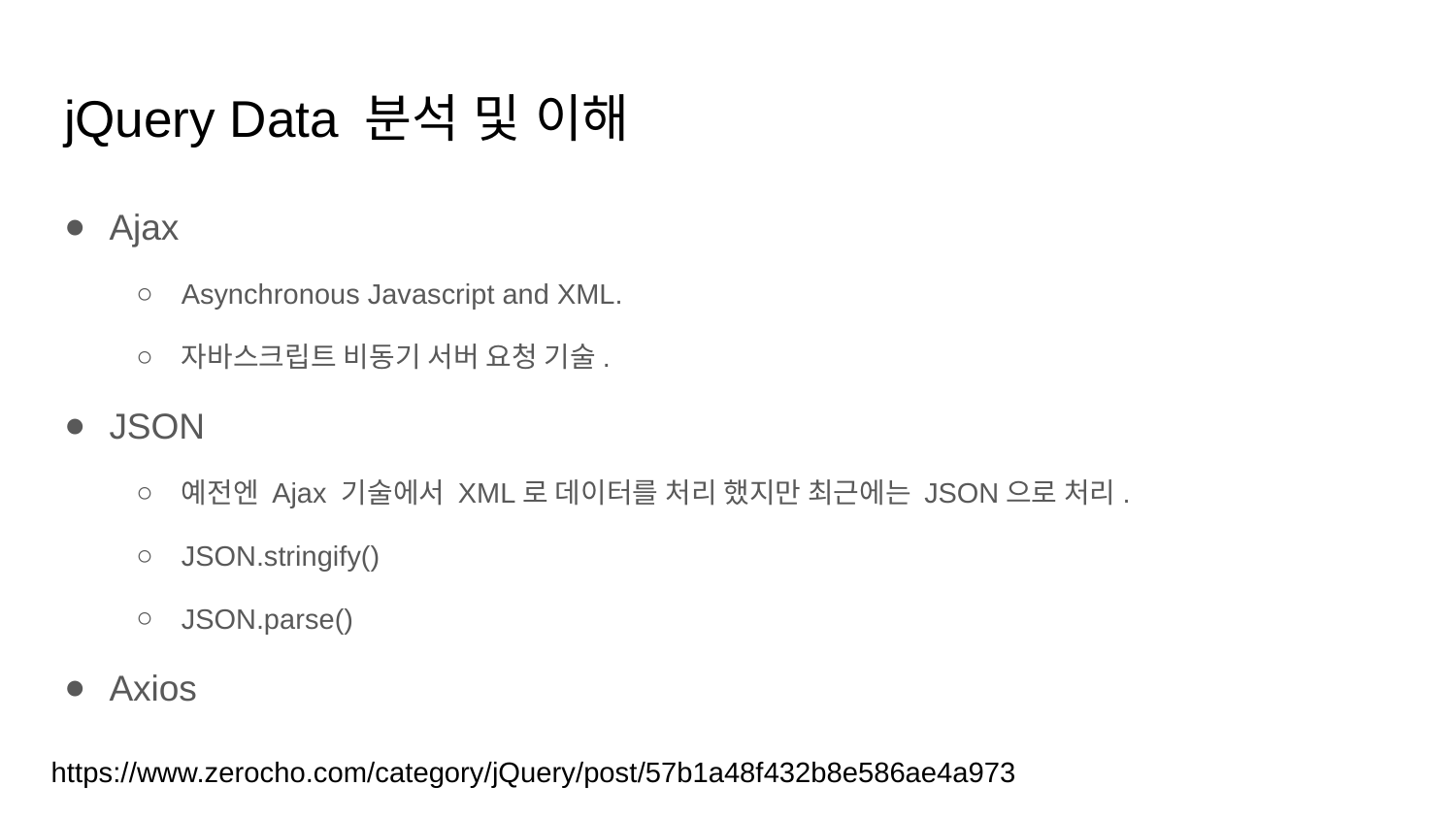

# jQuery Data 분석 및 이해
Ajax
Asynchronous Javascript and XML.
자바스크립트 비동기 서버 요청 기술.
JSON
예전엔 Ajax 기술에서 XML로 데이터를 처리 했지만 최근에는 JSON으로 처리.
JSON.stringify()
JSON.parse()
Axios
https://www.zerocho.com/category/jQuery/post/57b1a48f432b8e586ae4a973